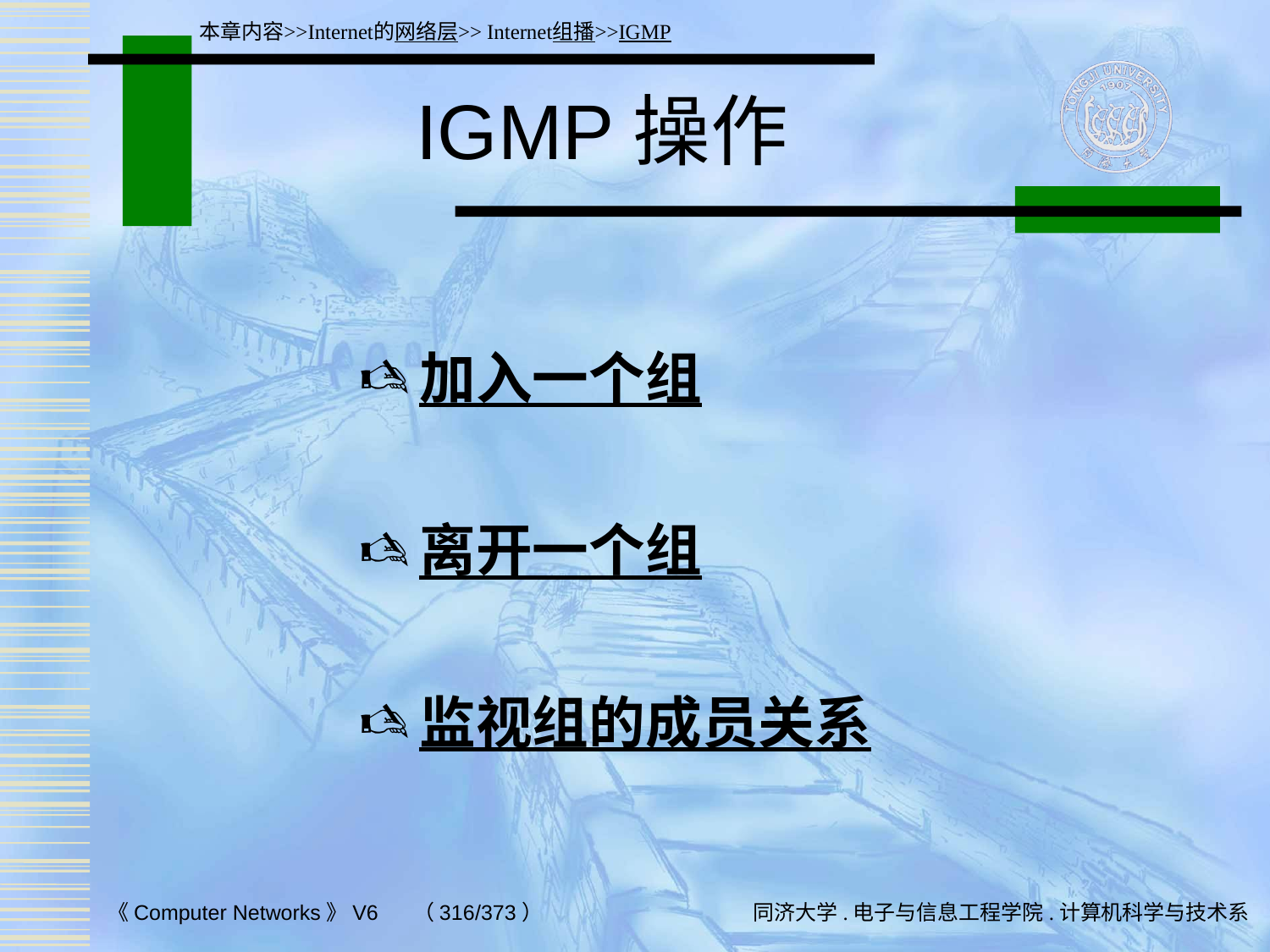

本章内容>>Internet的网络层>> Internet组播>>IGMP
# IGMP操作
加入一个组

离开一个组

监视组的成员关系